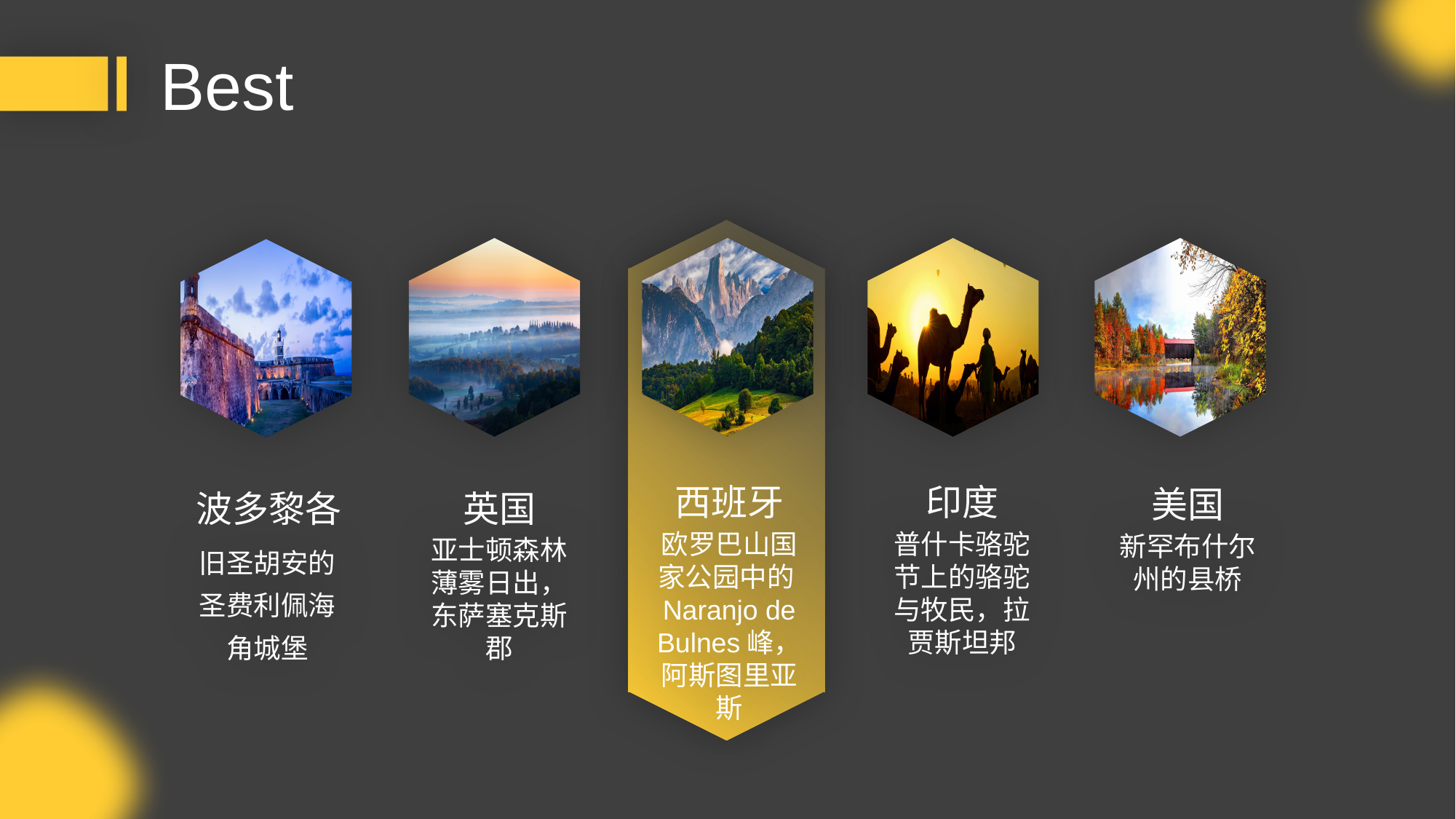

Best

印度
西班牙
美国
波多黎各
英国
普什卡骆驼节上的骆驼与牧民，拉贾斯坦邦
欧罗巴山国家公园中的Naranjo de Bulnes峰，阿斯图里亚斯
新罕布什尔州的县桥
亚士顿森林薄雾日出，东萨塞克斯郡
旧圣胡安的圣费利佩海角城堡